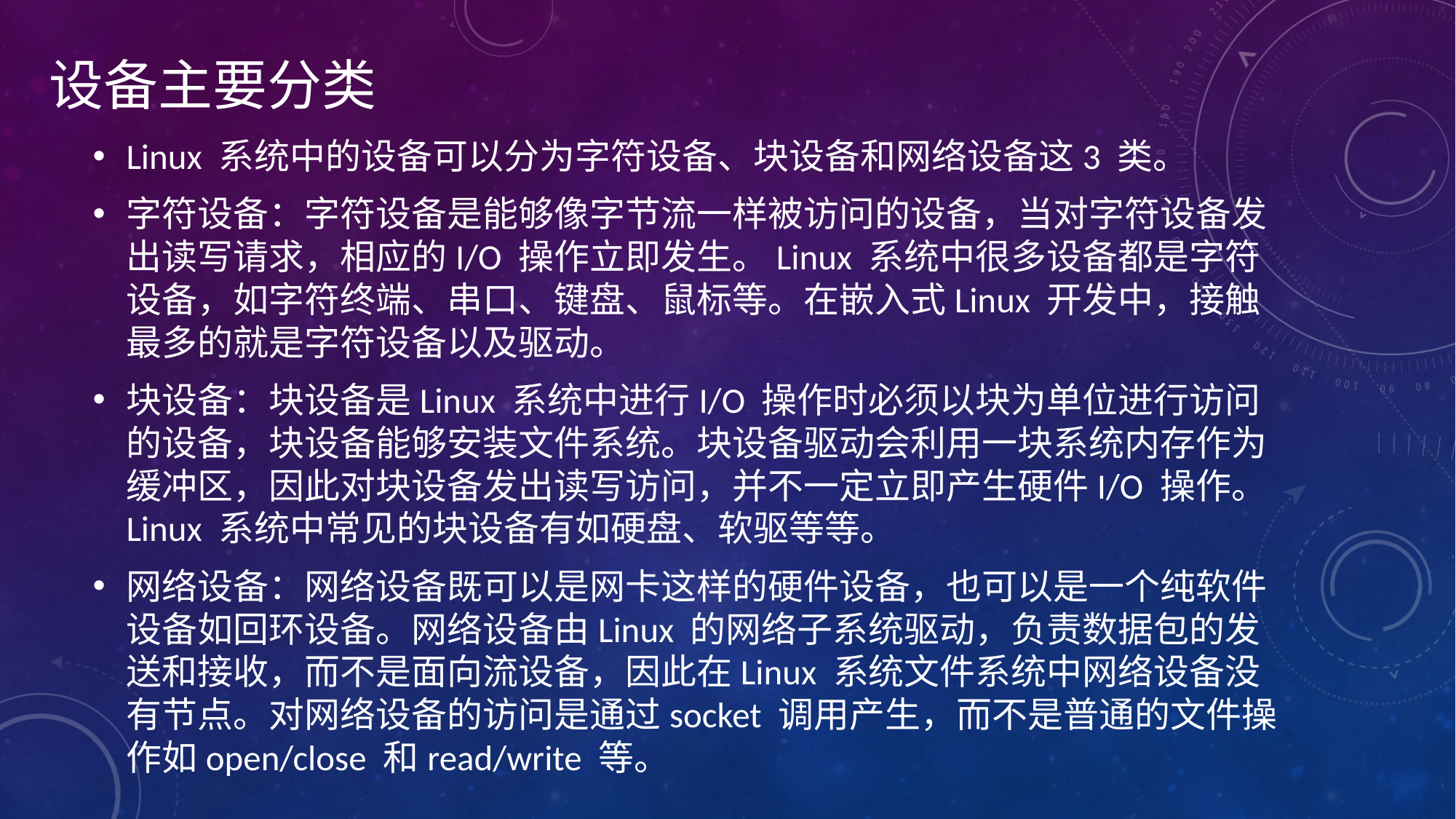

# 设备主要分类
Linux 系统中的设备可以分为字符设备、块设备和网络设备这3 类。
字符设备：字符设备是能够像字节流一样被访问的设备，当对字符设备发出读写请求，相应的I/O 操作立即发生。Linux 系统中很多设备都是字符设备，如字符终端、串口、键盘、鼠标等。在嵌入式Linux 开发中，接触最多的就是字符设备以及驱动。
块设备：块设备是Linux 系统中进行I/O 操作时必须以块为单位进行访问的设备，块设备能够安装文件系统。块设备驱动会利用一块系统内存作为缓冲区，因此对块设备发出读写访问，并不一定立即产生硬件I/O 操作。Linux 系统中常见的块设备有如硬盘、软驱等等。
网络设备：网络设备既可以是网卡这样的硬件设备，也可以是一个纯软件设备如回环设备。网络设备由Linux 的网络子系统驱动，负责数据包的发送和接收，而不是面向流设备，因此在Linux 系统文件系统中网络设备没有节点。对网络设备的访问是通过socket 调用产生，而不是普通的文件操作如open/close 和read/write 等。